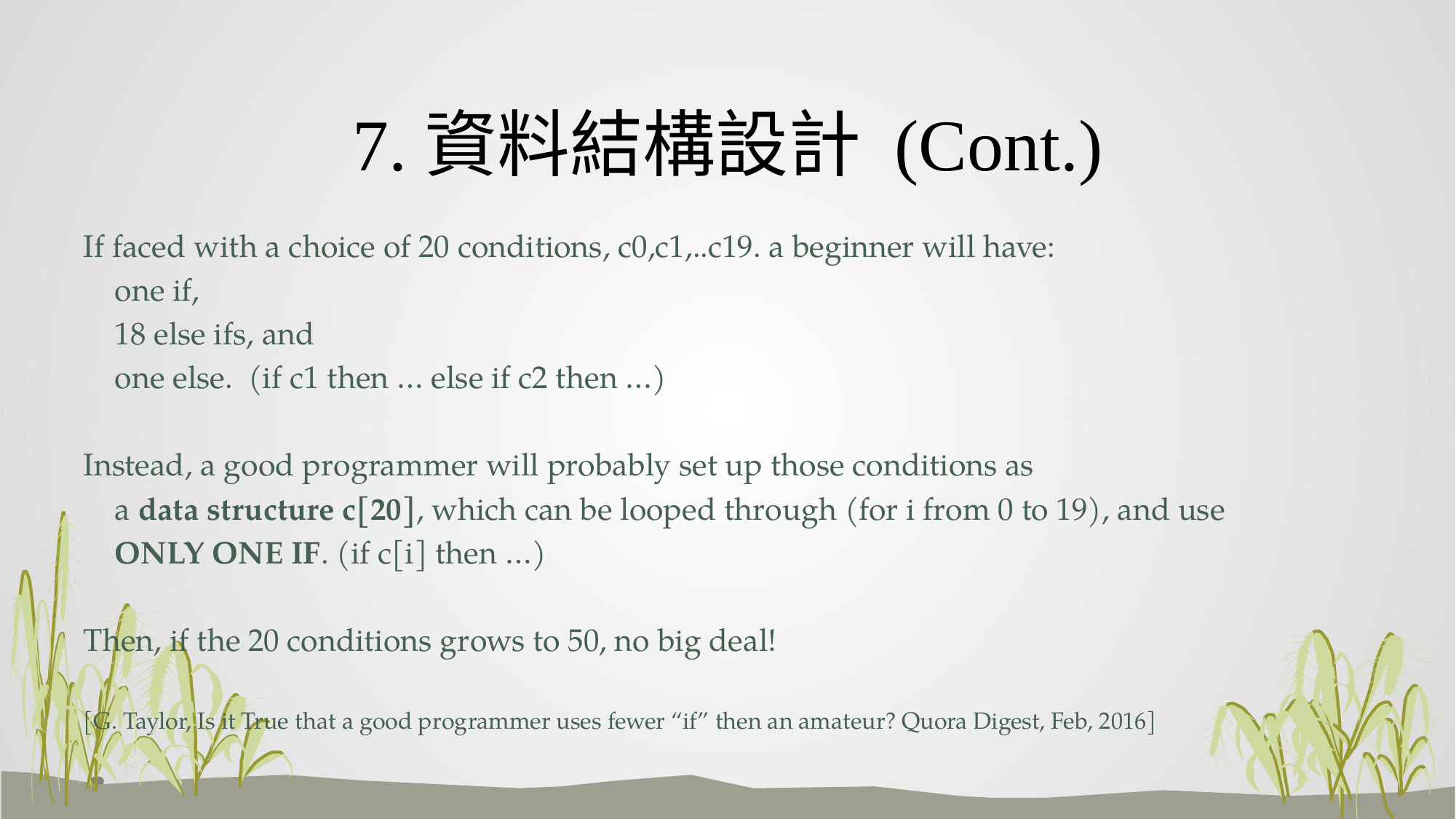

# 7.資料結構設計 (Cont.)
If faced with a choice of 20 conditions, c0,c1,..c19. a beginner will have:
    one if,
    18 else ifs, and
    one else.  (if c1 then … else if c2 then …)

Instead, a good programmer will probably set up those conditions as
    a data structure c[20], which can be looped through (for i from 0 to 19), and use
    ONLY ONE IF. (if c[i] then …)

Then, if the 20 conditions grows to 50, no big deal!

[G. Taylor, Is it True that a good programmer uses fewer “if” then an amateur? Quora Digest, Feb, 2016]